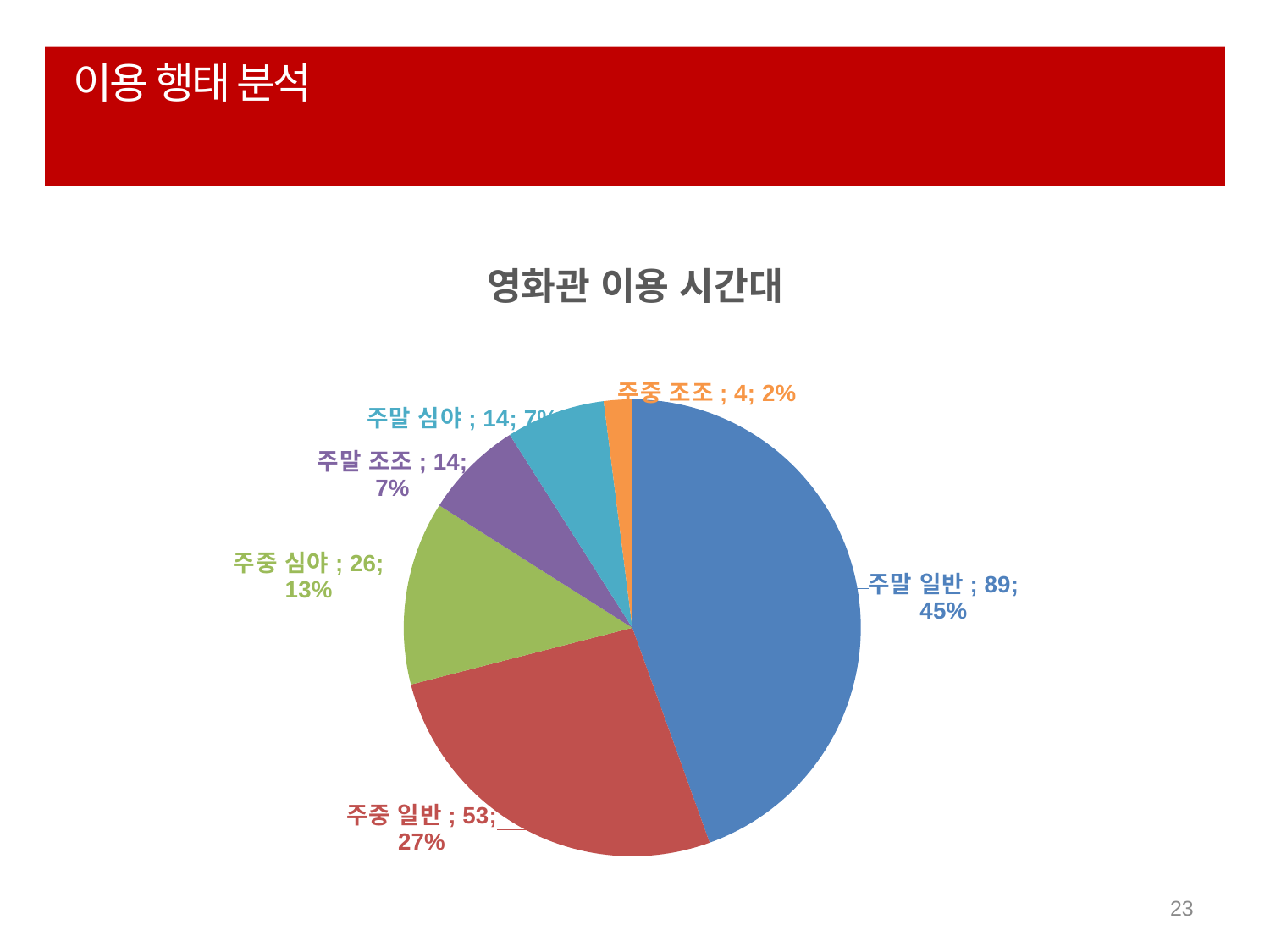

# 이용 행태 분석

### Chart: 영화관 이용 시간대

| Category | 빈도 |
|---|---|
| 주말 일반 | 89.0 |
| 주중 일반 | 53.0 |
| 주중 심야 | 26.0 |
| 주말 조조 | 14.0 |
| 주말 심야 | 14.0 |
| 주중 조조 | 4.0 |
23